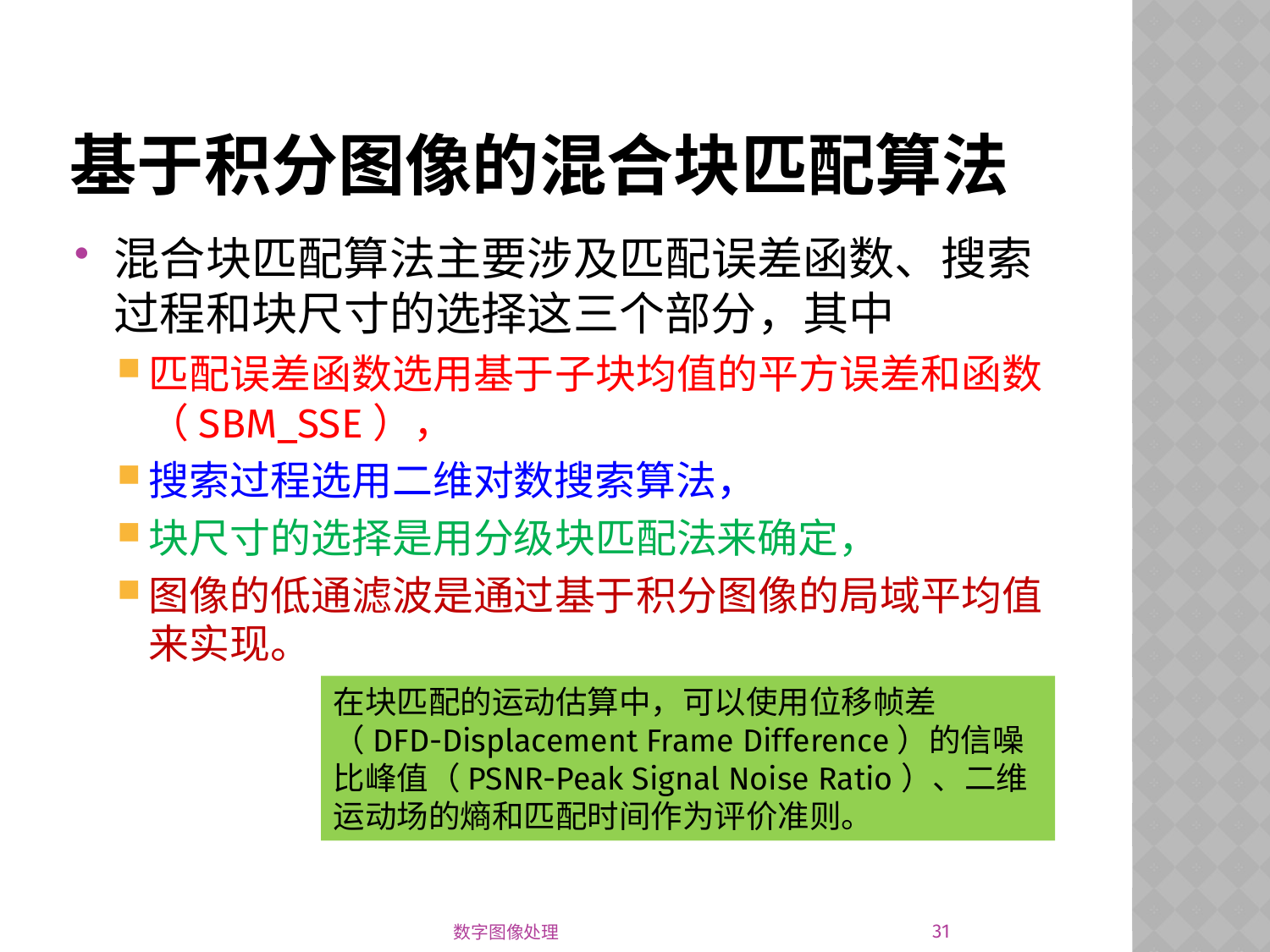

# 基于积分图像的混合块匹配算法
混合块匹配算法主要涉及匹配误差函数、搜索过程和块尺寸的选择这三个部分，其中
匹配误差函数选用基于子块均值的平方误差和函数（SBM_SSE），
搜索过程选用二维对数搜索算法，
块尺寸的选择是用分级块匹配法来确定，
图像的低通滤波是通过基于积分图像的局域平均值来实现。
在块匹配的运动估算中，可以使用位移帧差（DFD-Displacement Frame Difference）的信噪比峰值（PSNR-Peak Signal Noise Ratio）、二维运动场的熵和匹配时间作为评价准则。
31
数字图像处理